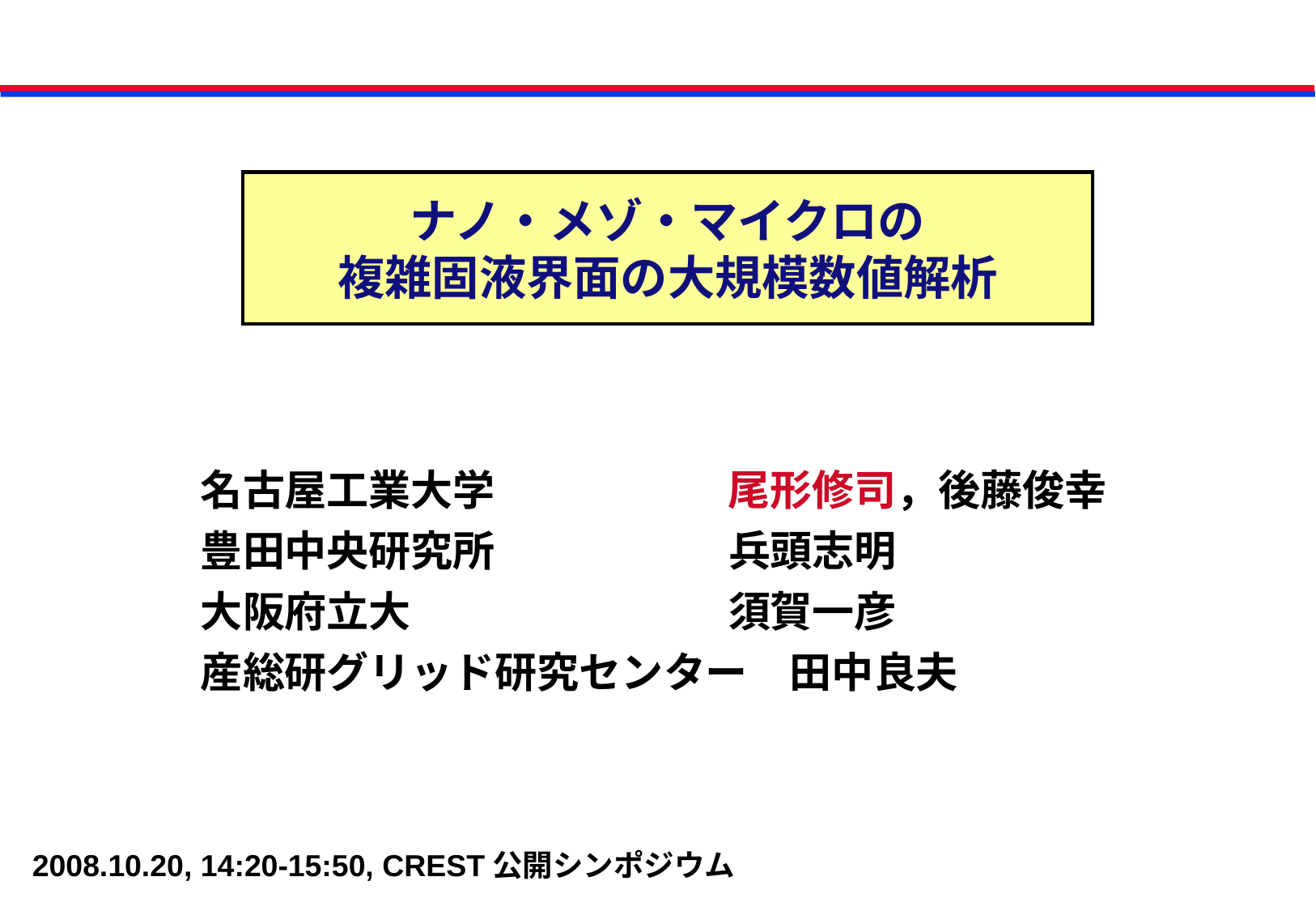

# ナノ・メゾ・マイクロの 複雑固液界面の大規模数値解析
名古屋工業大学 		　尾形修司，後藤俊幸
豊田中央研究所 		　兵頭志明
大阪府立大 			　須賀一彦
産総研グリッド研究センター　田中良夫

2008.10.20, 14:20-15:50, CREST公開シンポジウム